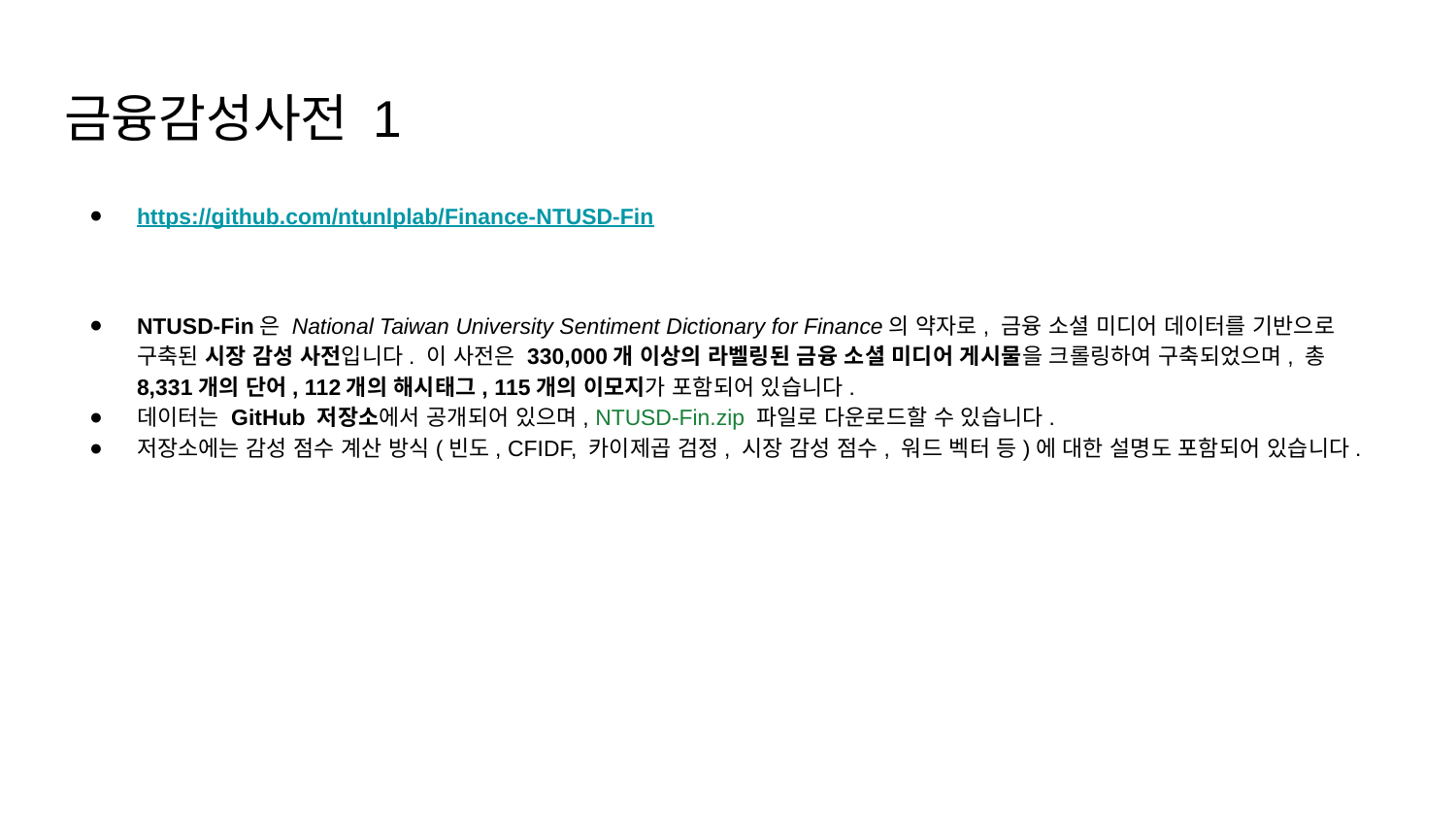

# 금융감성사전 1
https://github.com/ntunlplab/Finance-NTUSD-Fin

NTUSD-Fin은 National Taiwan University Sentiment Dictionary for Finance의 약자로, 금융 소셜 미디어 데이터를 기반으로 구축된 시장 감성 사전입니다. 이 사전은 330,000개 이상의 라벨링된 금융 소셜 미디어 게시물을 크롤링하여 구축되었으며, 총 8,331개의 단어, 112개의 해시태그, 115개의 이모지가 포함되어 있습니다.
데이터는 GitHub 저장소에서 공개되어 있으며, NTUSD-Fin.zip 파일로 다운로드할 수 있습니다.
저장소에는 감성 점수 계산 방식(빈도, CFIDF, 카이제곱 검정, 시장 감성 점수, 워드 벡터 등)에 대한 설명도 포함되어 있습니다.